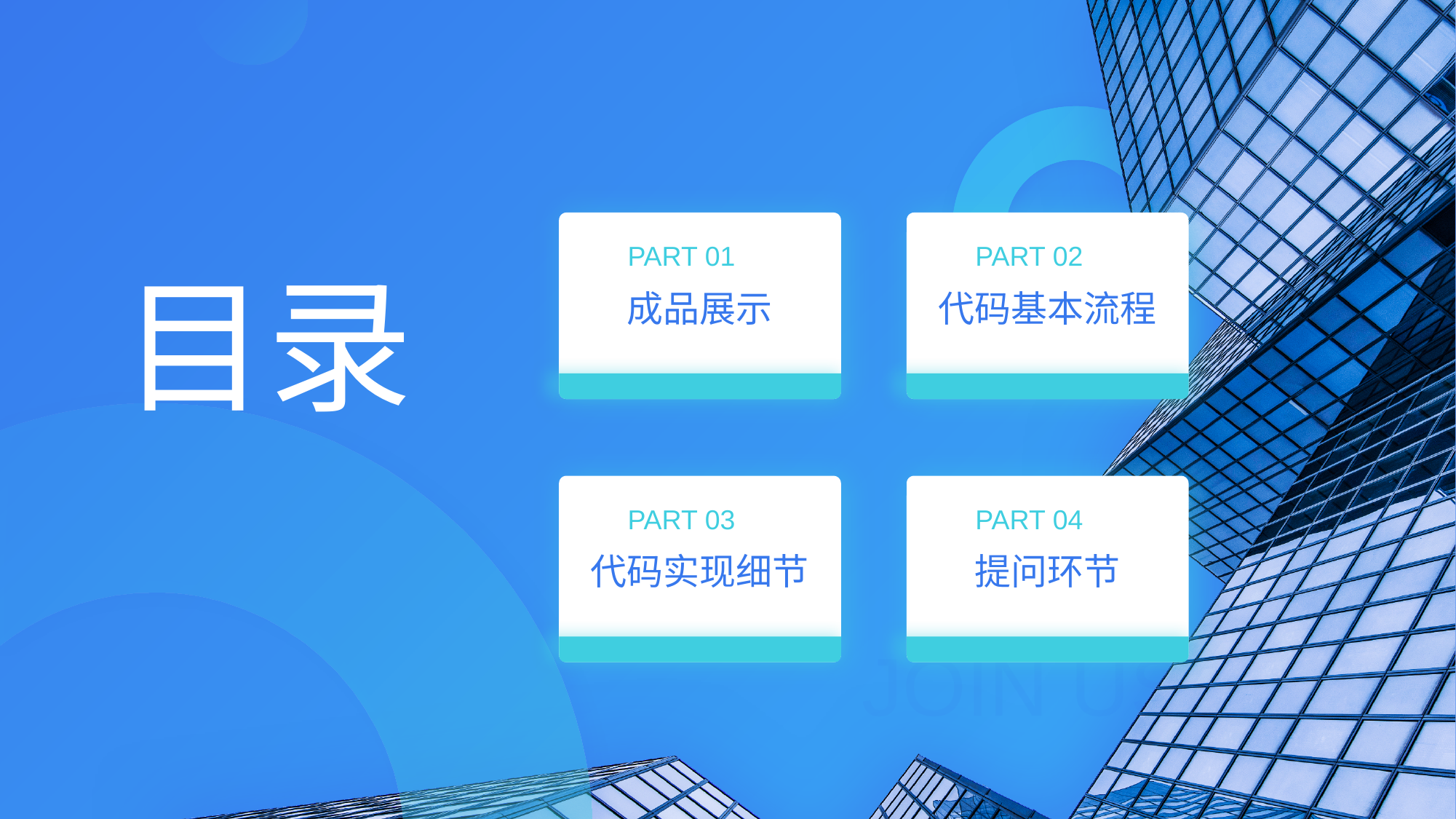

PART 01
PART 02
目录
成品展示
代码基本流程

PART 03
PART 04
代码实现细节
提问环节